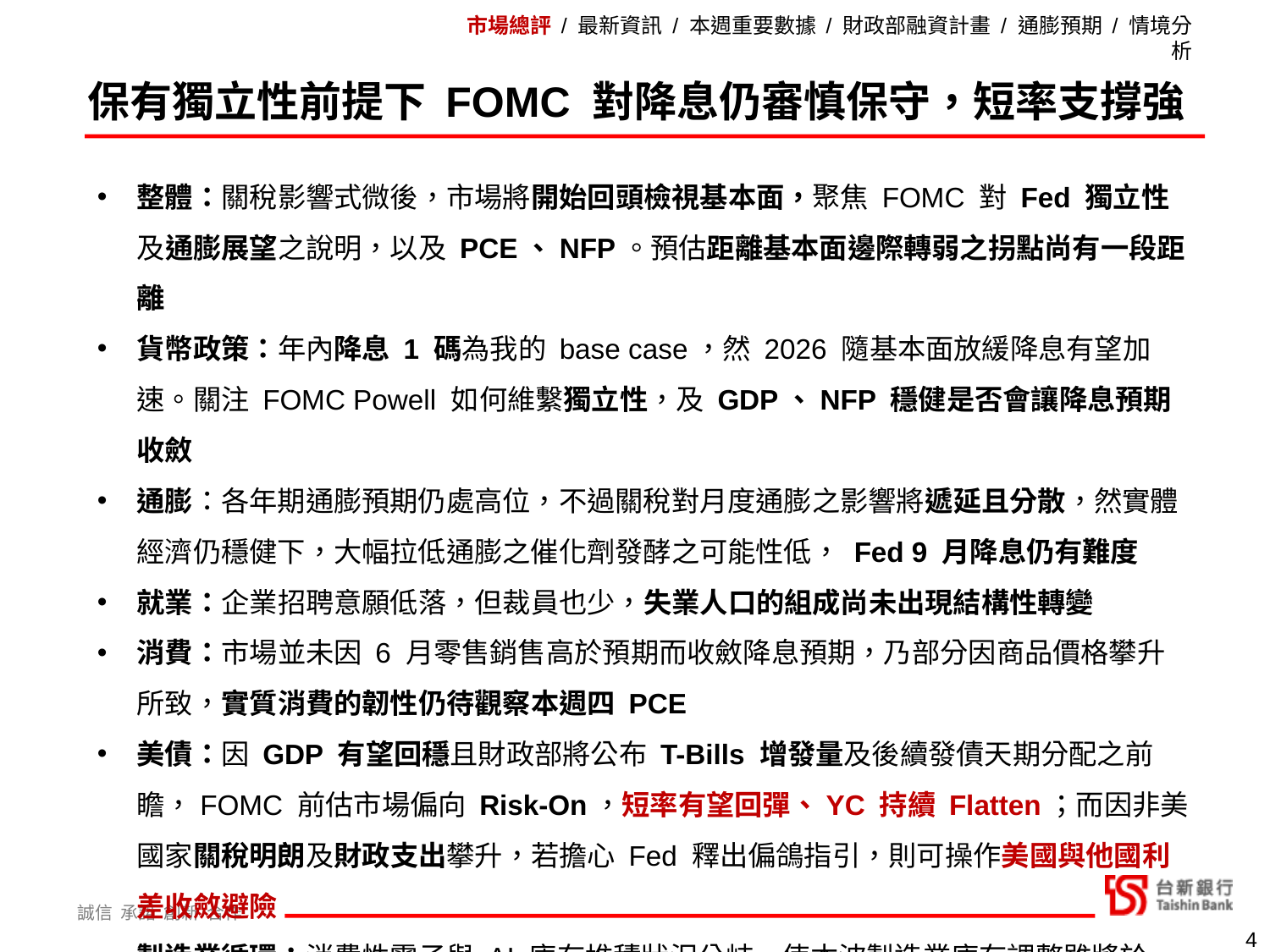

市場總評 / 最新資訊 / 本週重要數據 / 財政部融資計畫 / 通膨預期 / 情境分析
保有獨立性前提下 FOMC 對降息仍審慎保守，短率支撐強
整體：關稅影響式微後，市場將開始回頭檢視基本面，聚焦 FOMC 對 Fed 獨立性及通膨展望之說明，以及 PCE、NFP。預估距離基本面邊際轉弱之拐點尚有一段距離
貨幣政策：年內降息 1 碼為我的 base case，然 2026 隨基本面放緩降息有望加速。關注 FOMC Powell 如何維繫獨立性，及 GDP、NFP 穩健是否會讓降息預期收斂
通膨：各年期通膨預期仍處高位，不過關稅對月度通膨之影響將遞延且分散，然實體經濟仍穩健下，大幅拉低通膨之催化劑發酵之可能性低， Fed 9 月降息仍有難度
就業：企業招聘意願低落，但裁員也少，失業人口的組成尚未出現結構性轉變
消費：市場並未因 6 月零售銷售高於預期而收斂降息預期，乃部分因商品價格攀升所致，實質消費的韌性仍待觀察本週四 PCE
美債：因 GDP 有望回穩且財政部將公布 T-Bills 增發量及後續發債天期分配之前瞻，FOMC 前估市場偏向 Risk-On，短率有望回彈、YC 持續 Flatten；而因非美國家關稅明朗及財政支出攀升，若擔心 Fed 釋出偏鴿指引，則可操作美國與他國利差收斂避險
製造業循環：消費性電子與 AI 庫存堆積狀況分岐，使本波製造業庫存調整雖將於 2H25 開始，有可能旺季不旺，但仍有 AI 強勁需求提供下檔保護
4